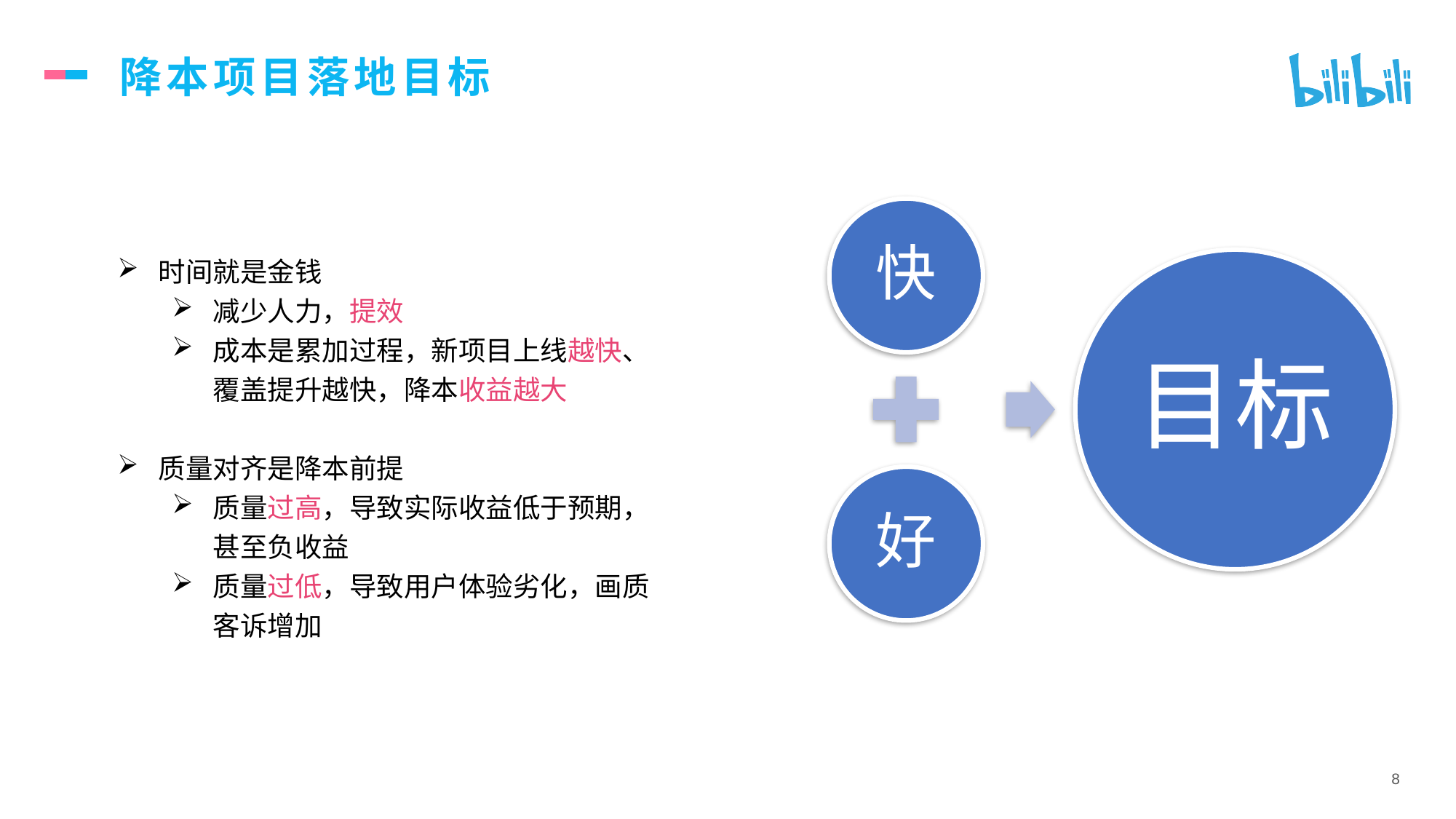

# 降本项目落地目标
时间就是金钱
减少人力，提效
成本是累加过程，新项目上线越快、覆盖提升越快，降本收益越大

质量对齐是降本前提
质量过高，导致实际收益低于预期，甚至负收益
质量过低，导致用户体验劣化，画质客诉增加
快

好

目标